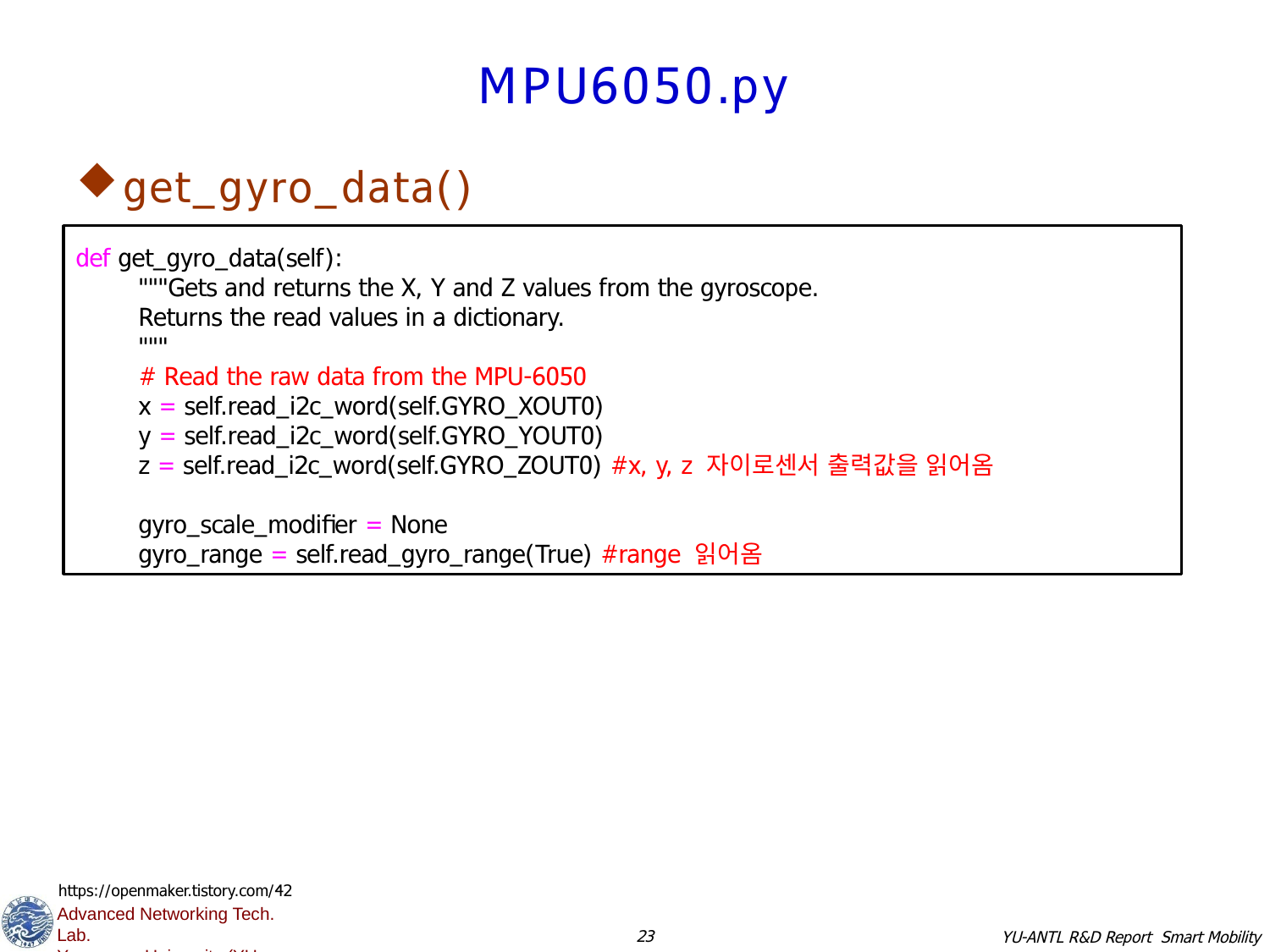

# MPU6050.py
get_gyro_data()

def get_gyro_data(self):
        """Gets and returns the X, Y and Z values from the gyroscope.
        Returns the read values in a dictionary.
        """
        # Read the raw data from the MPU-6050
        x = self.read_i2c_word(self.GYRO_XOUT0)
        y = self.read_i2c_word(self.GYRO_YOUT0)
        z = self.read_i2c_word(self.GYRO_ZOUT0) #x, y, z 자이로센서 출력값을 읽어옴

        gyro_scale_modifier = None
        gyro_range = self.read_gyro_range(True) #range 읽어옴
https://openmaker.tistory.com/42